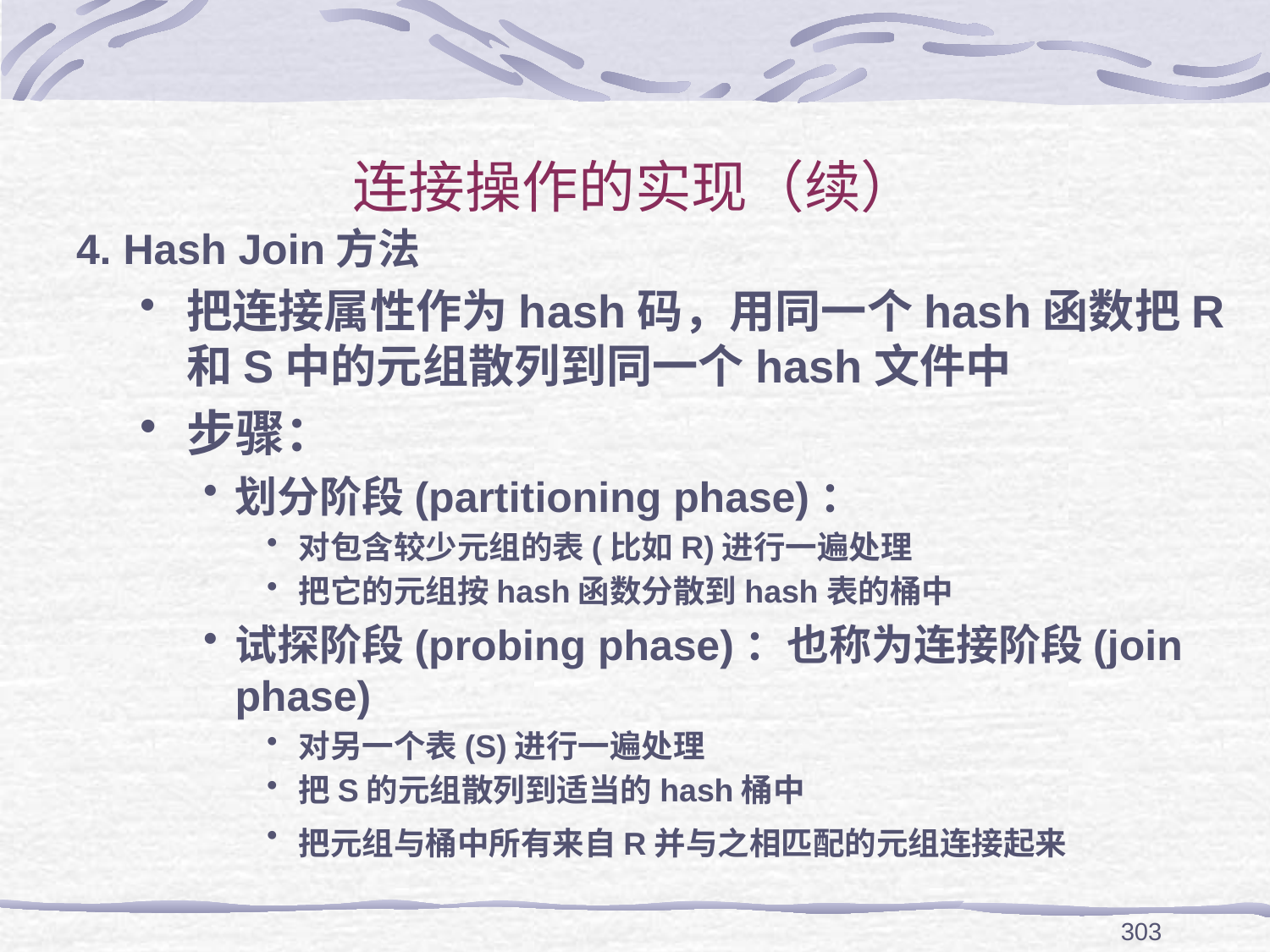

# 连接操作的实现（续）
4. Hash Join方法
把连接属性作为hash码，用同一个hash函数把R和S中的元组散列到同一个hash文件中
步骤：
划分阶段(partitioning phase)：
对包含较少元组的表(比如R)进行一遍处理
把它的元组按hash函数分散到hash表的桶中
试探阶段(probing phase)：也称为连接阶段(join phase)
对另一个表(S)进行一遍处理
把S的元组散列到适当的hash桶中
把元组与桶中所有来自R并与之相匹配的元组连接起来
303